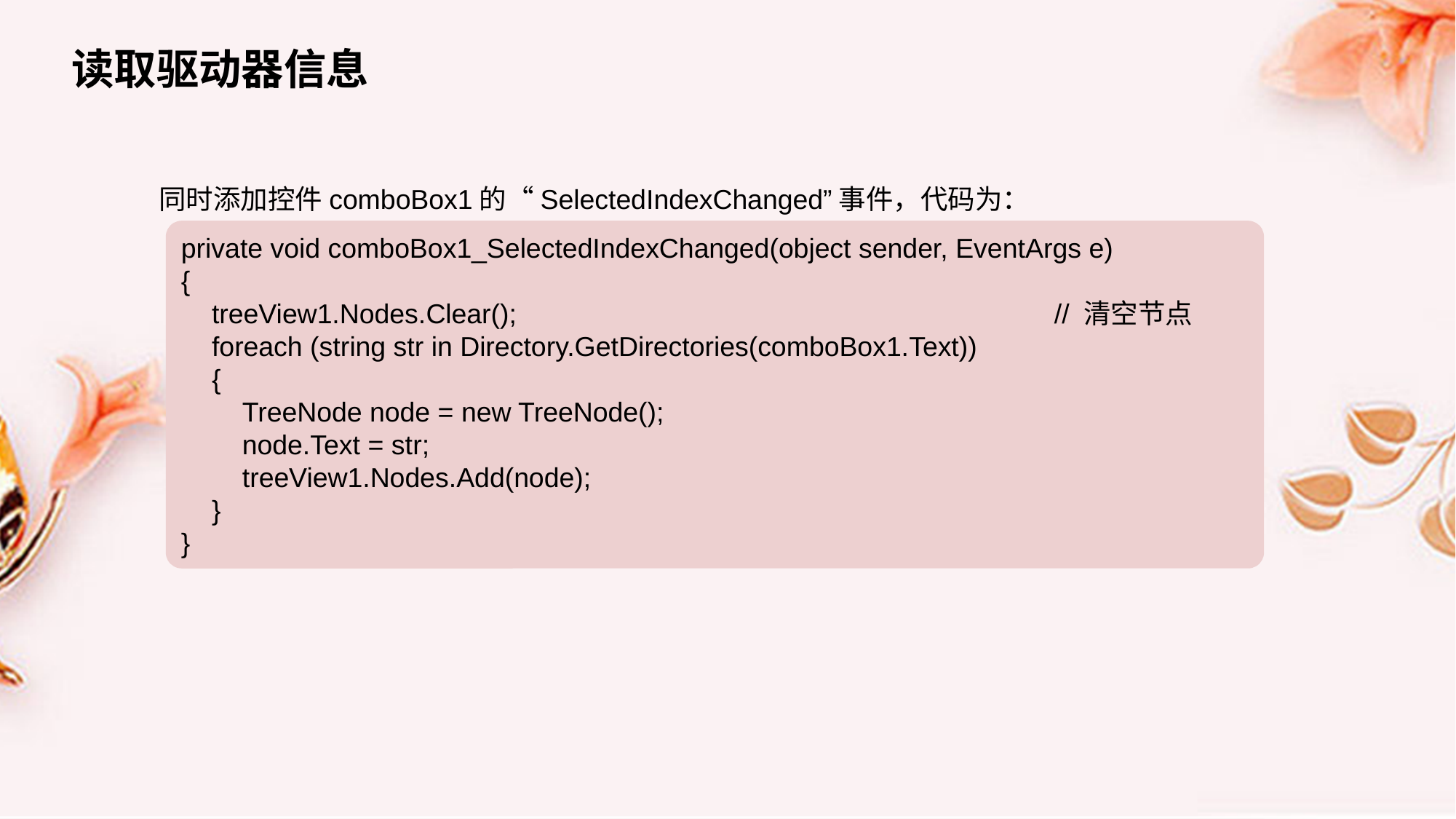

读取驱动器信息
同时添加控件comboBox1的“SelectedIndexChanged”事件，代码为：
private void comboBox1_SelectedIndexChanged(object sender, EventArgs e)
{
    treeView1.Nodes.Clear();					// 清空节点
    foreach (string str in Directory.GetDirectories(comboBox1.Text))
    {
        TreeNode node = new TreeNode();
        node.Text = str;
        treeView1.Nodes.Add(node);
    }
}